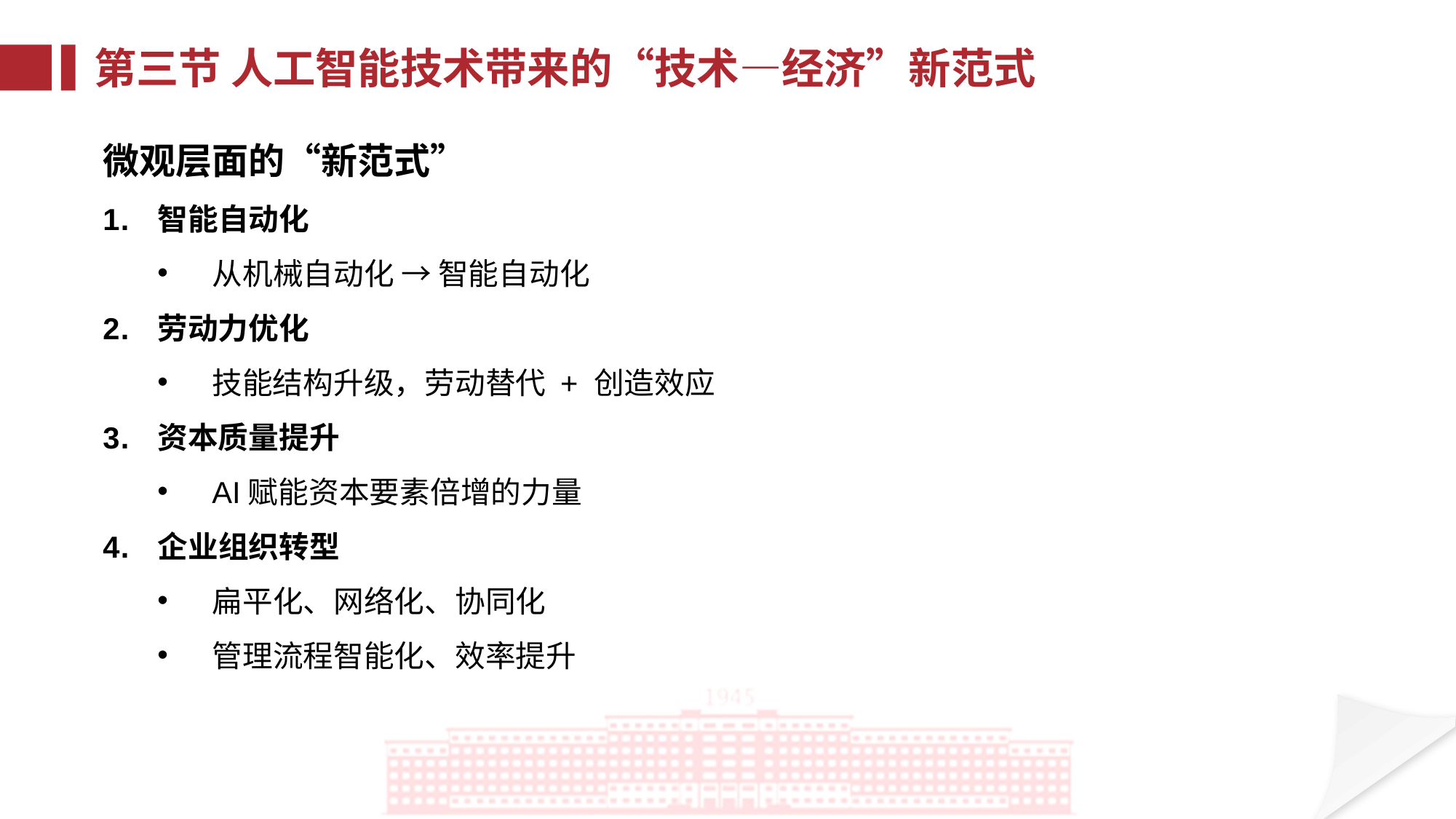

第三节 人工智能技术带来的“技术—经济”新范式

微观层面的“新范式”
智能自动化
从机械自动化 → 智能自动化
劳动力优化
技能结构升级，劳动替代 + 创造效应
资本质量提升
AI赋能资本要素倍增的力量
企业组织转型
扁平化、网络化、协同化
管理流程智能化、效率提升